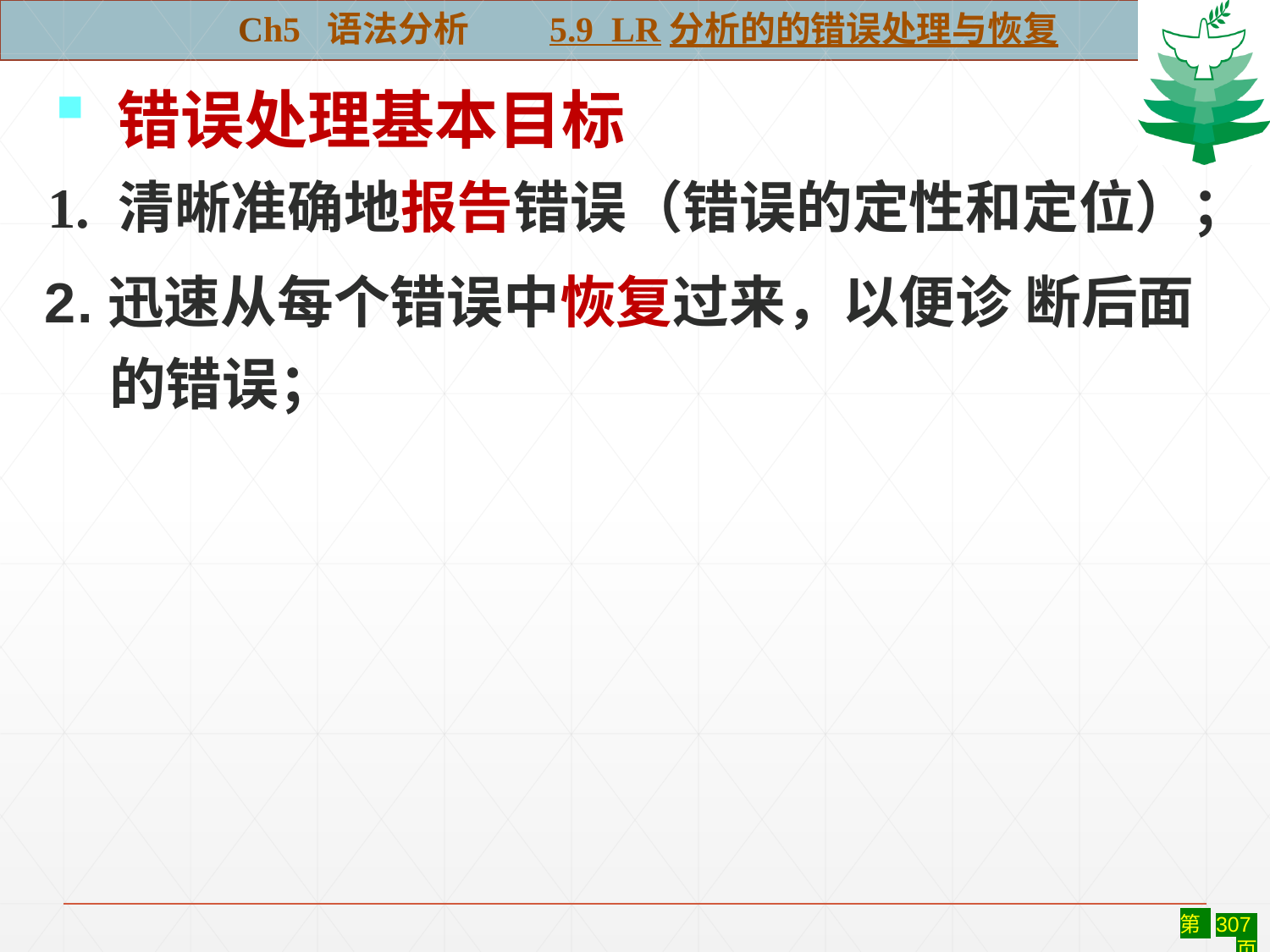

Ch5  语法分析         5.9  LR分析的的错误处理与恢复
 错误处理基本目标
1. 清晰准确地报告错误（错误的定性和定位）；
迅速从每个错误中恢复过来，以便诊 断后面
    的错误；